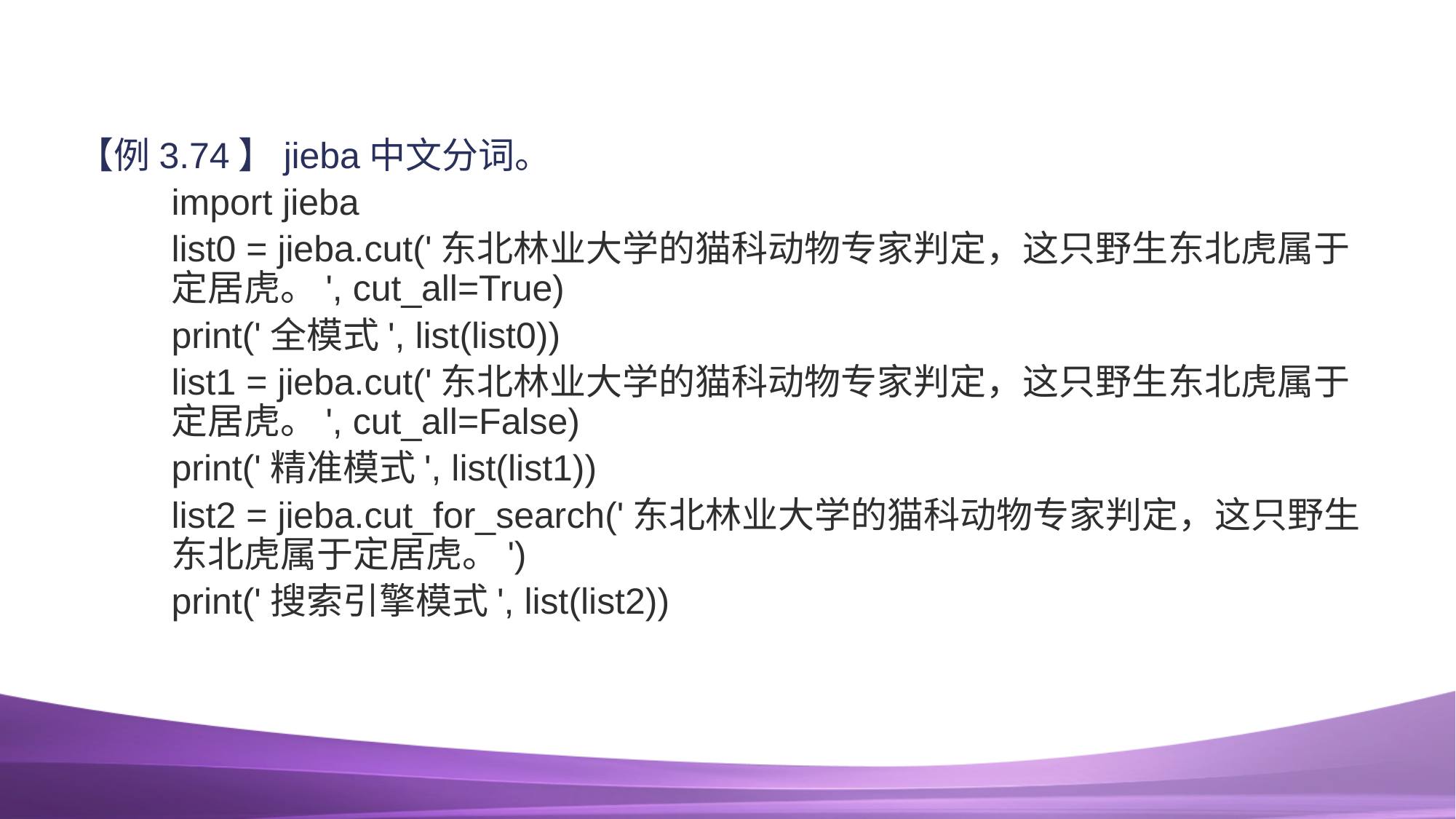

#
【例3.74】jieba中文分词。
import jieba
list0 = jieba.cut('东北林业大学的猫科动物专家判定，这只野生东北虎属于定居虎。', cut_all=True)
print('全模式', list(list0))
list1 = jieba.cut('东北林业大学的猫科动物专家判定，这只野生东北虎属于定居虎。', cut_all=False)
print('精准模式', list(list1))
list2 = jieba.cut_for_search('东北林业大学的猫科动物专家判定，这只野生东北虎属于定居虎。')
print('搜索引擎模式', list(list2))